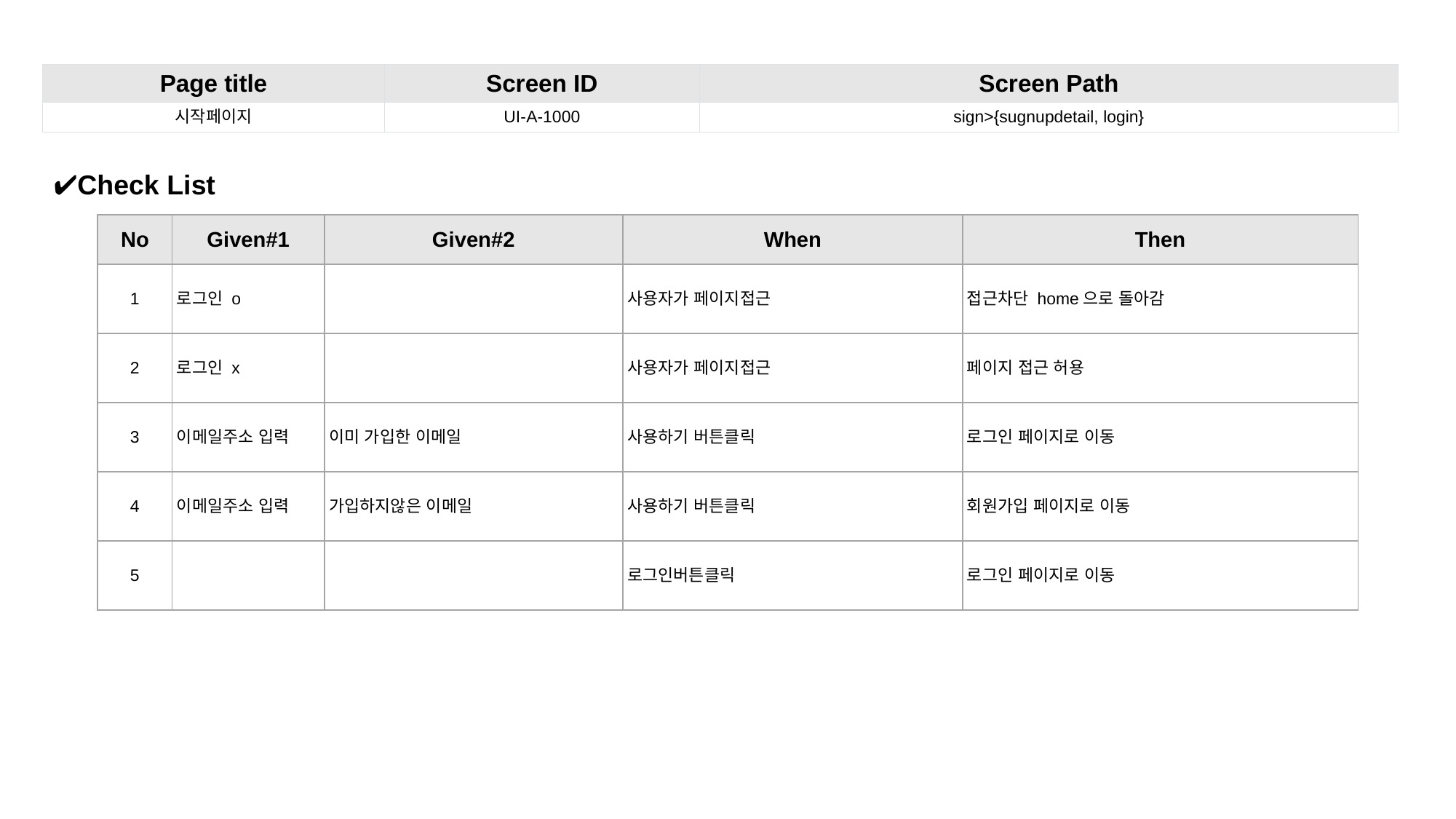

| Page title | Screen ID | Screen Path |
| --- | --- | --- |
| 시작페이지 | UI-A-1000 | sign>{sugnupdetail, login} |
✔Check List
| No | Given#1 | Given#2 | When | Then |
| --- | --- | --- | --- | --- |
| 1 | 로그인 o |  | 사용자가 페이지접근 | 접근차단 home으로 돌아감 |
| 2 | 로그인 x |  | 사용자가 페이지접근 | 페이지 접근 허용 |
| 3 | 이메일주소 입력 | 이미 가입한 이메일 | 사용하기 버튼클릭 | 로그인 페이지로 이동 |
| 4 | 이메일주소 입력 | 가입하지않은 이메일 | 사용하기 버튼클릭 | 회원가입 페이지로 이동 |
| 5 |  |  | 로그인버튼클릭 | 로그인 페이지로 이동 |